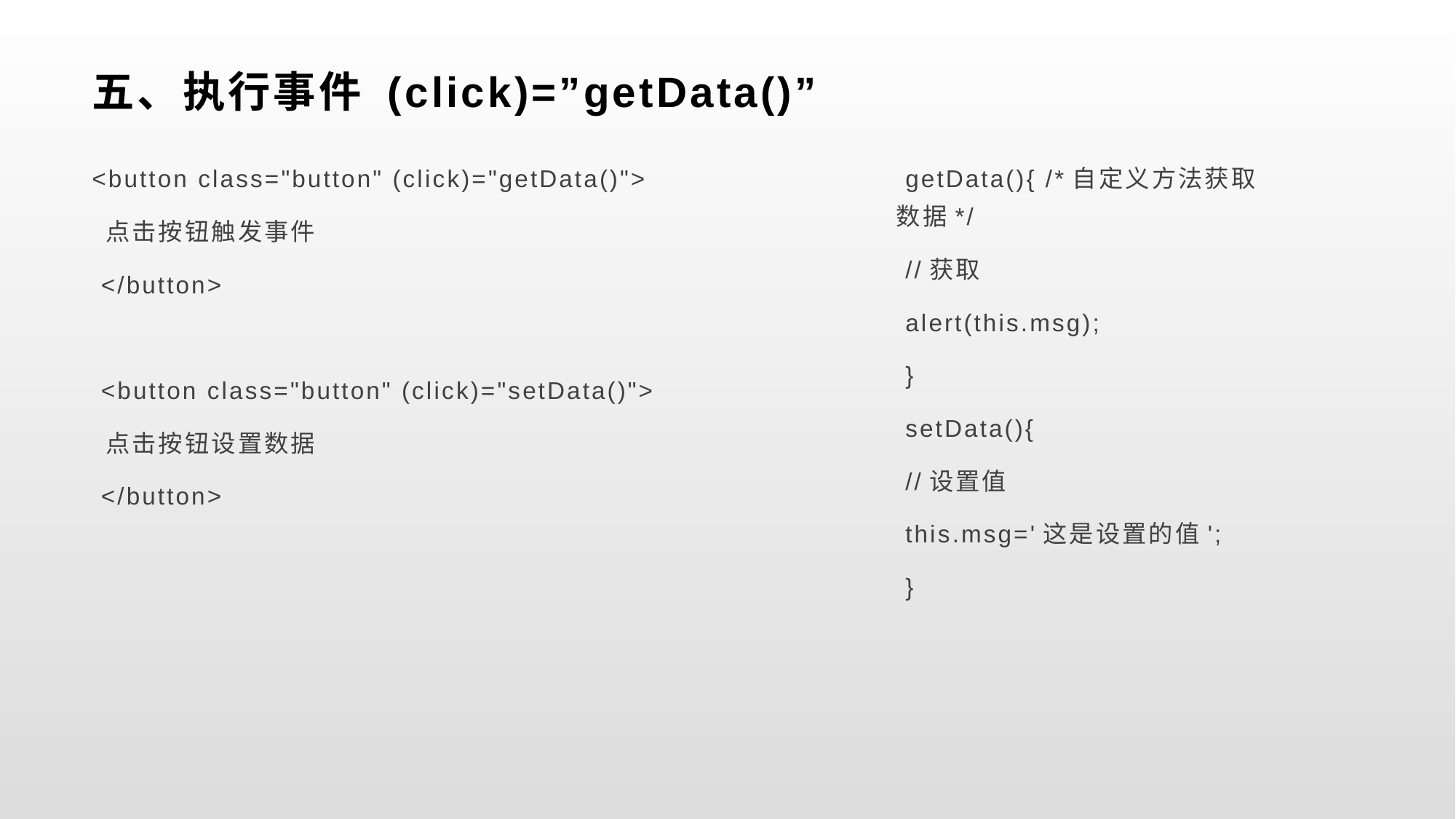

# 五、执行事件 (click)=”getData()”
<button class="button" (click)="getData()">
 点击按钮触发事件
 </button>

 <button class="button" (click)="setData()">
 点击按钮设置数据
 </button>

 getData(){ /*自定义方法获取数据*/
 //获取
 alert(this.msg);
 }
 setData(){
 //设置值
 this.msg='这是设置的值';
 }